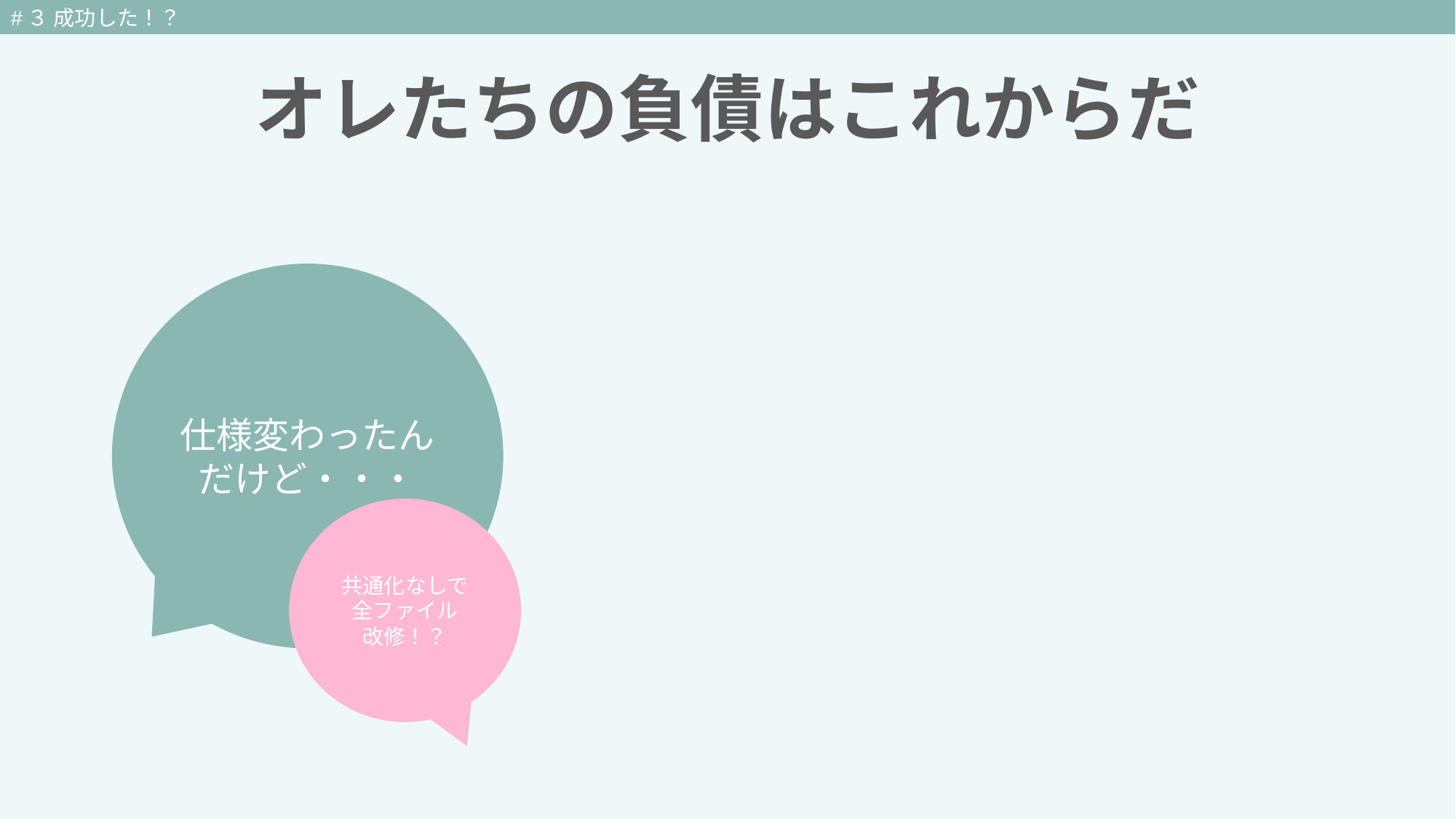

#３ 成功した！？
オレたちの負債はこれからだ

仕様変わったんだけど・・・
共通化なしで
全ファイル
改修！？